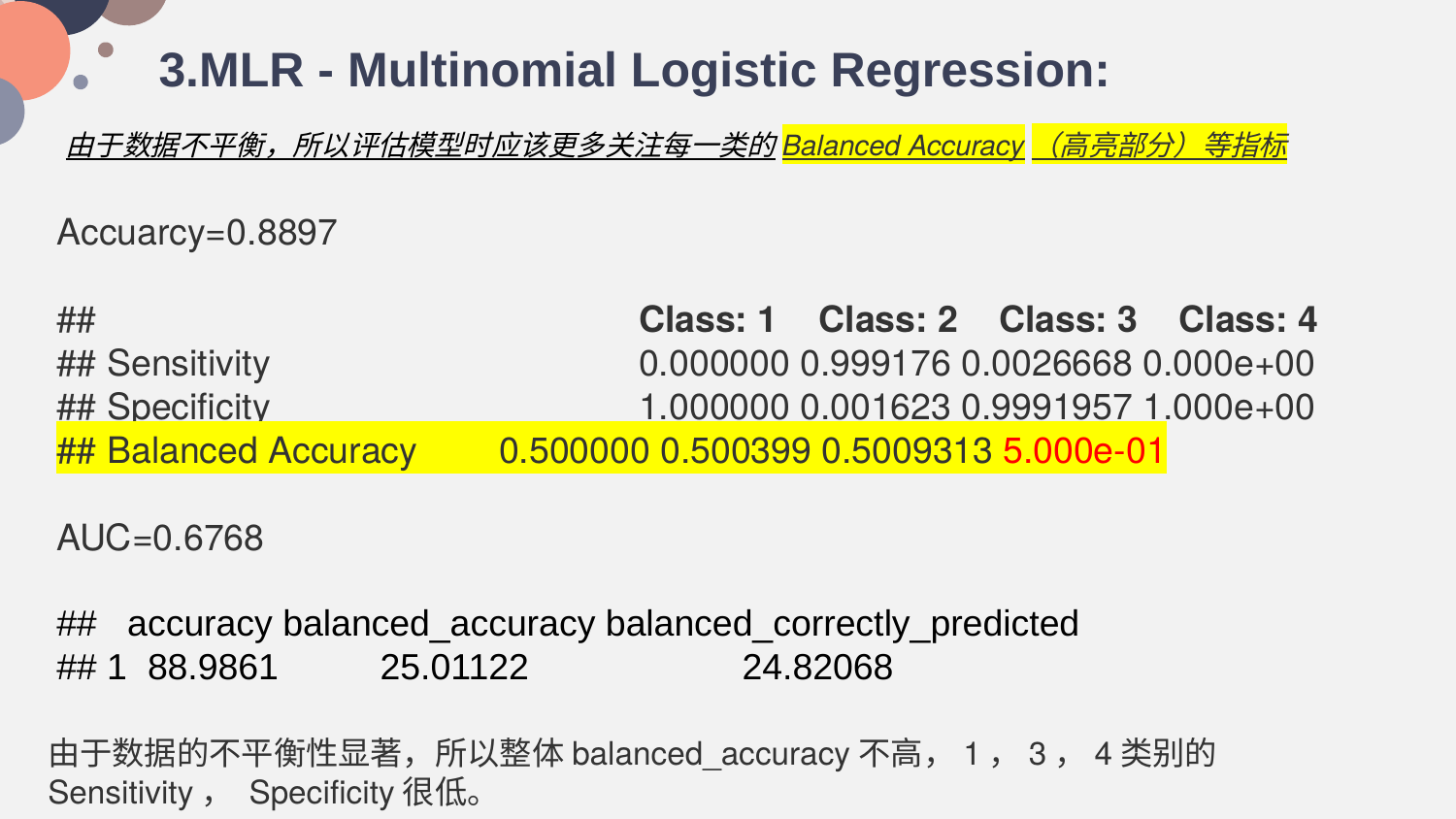

3.MLR - Multinomial Logistic Regression:
由于数据不平衡，所以评估模型时应该更多关注每一类的Balanced Accuracy（高亮部分）等指标
Accuarcy=0.8897

##                      	    		Class: 1    Class: 2    Class: 3    Class: 4
## Sensitivity          		0.000000 0.999176 0.0026668 0.000e+00
## Specificity          		1.000000 0.001623 0.9991957 1.000e+00
## Balanced Accuracy        0.500000 0.500399 0.5009313 5.000e-01

AUC=0.6768

##   accuracy balanced_accuracy balanced_correctly_predicted
## 1  88.9861          25.01122                     24.82068
由于数据的不平衡性显著，所以整体balanced_accuracy不高，1，3，4类别的Sensitivity， Specificity很低。